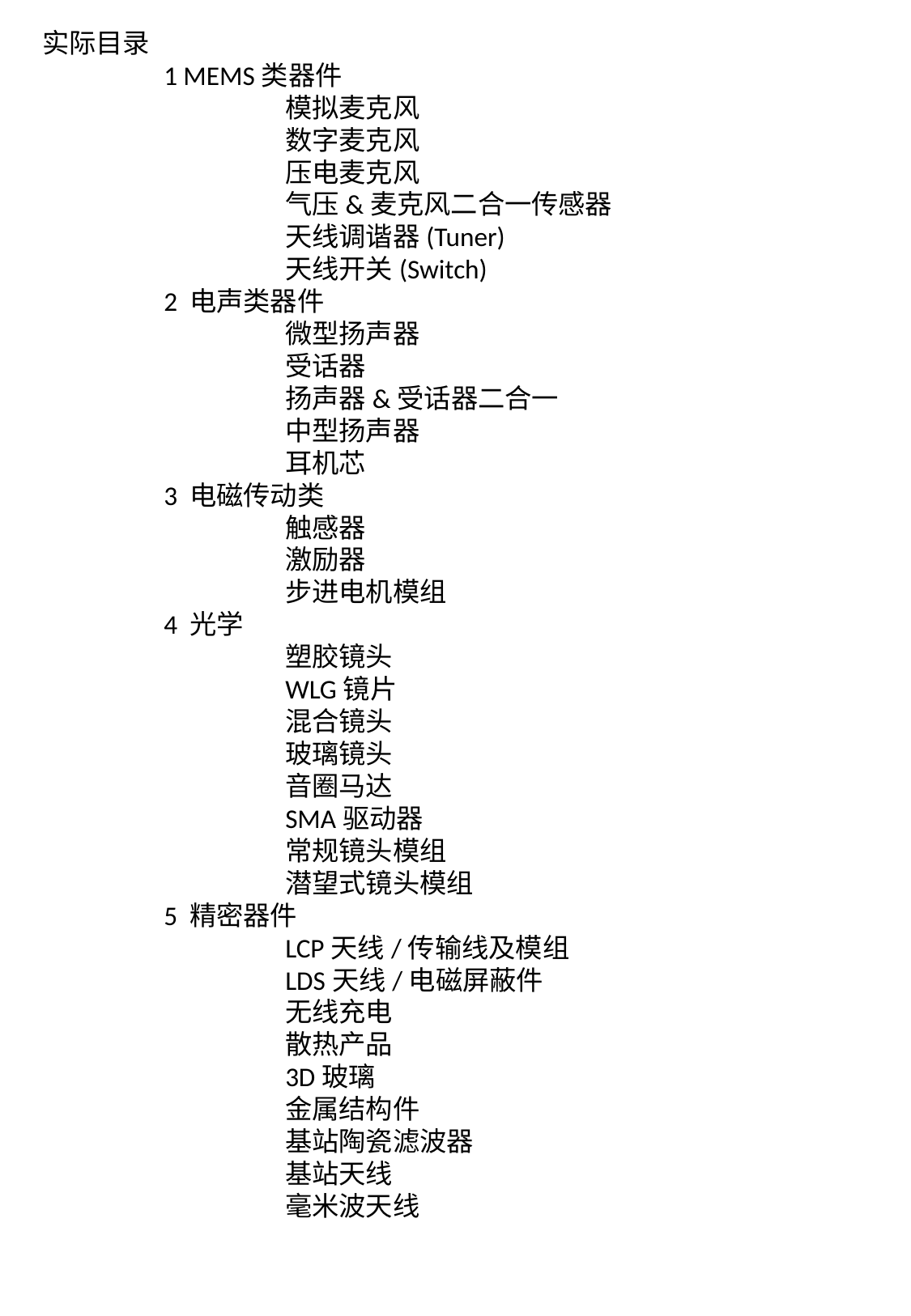

实际目录
	1 MEMS类器件
		模拟麦克风
		数字麦克风
		压电麦克风
		气压&麦克风二合一传感器
		天线调谐器(Tuner)
		天线开关(Switch)
	2 电声类器件
		微型扬声器
		受话器
		扬声器&受话器二合一
		中型扬声器
		耳机芯
	3 电磁传动类
		触感器
		激励器
		步进电机模组
	4 光学
		塑胶镜头
		WLG镜片
		混合镜头
		玻璃镜头
		音圈马达
		SMA驱动器
		常规镜头模组
		潜望式镜头模组
	5 精密器件
		LCP天线/传输线及模组
		LDS天线/电磁屏蔽件
		无线充电
		散热产品
		3D玻璃
		金属结构件
		基站陶瓷滤波器
		基站天线
		毫米波天线